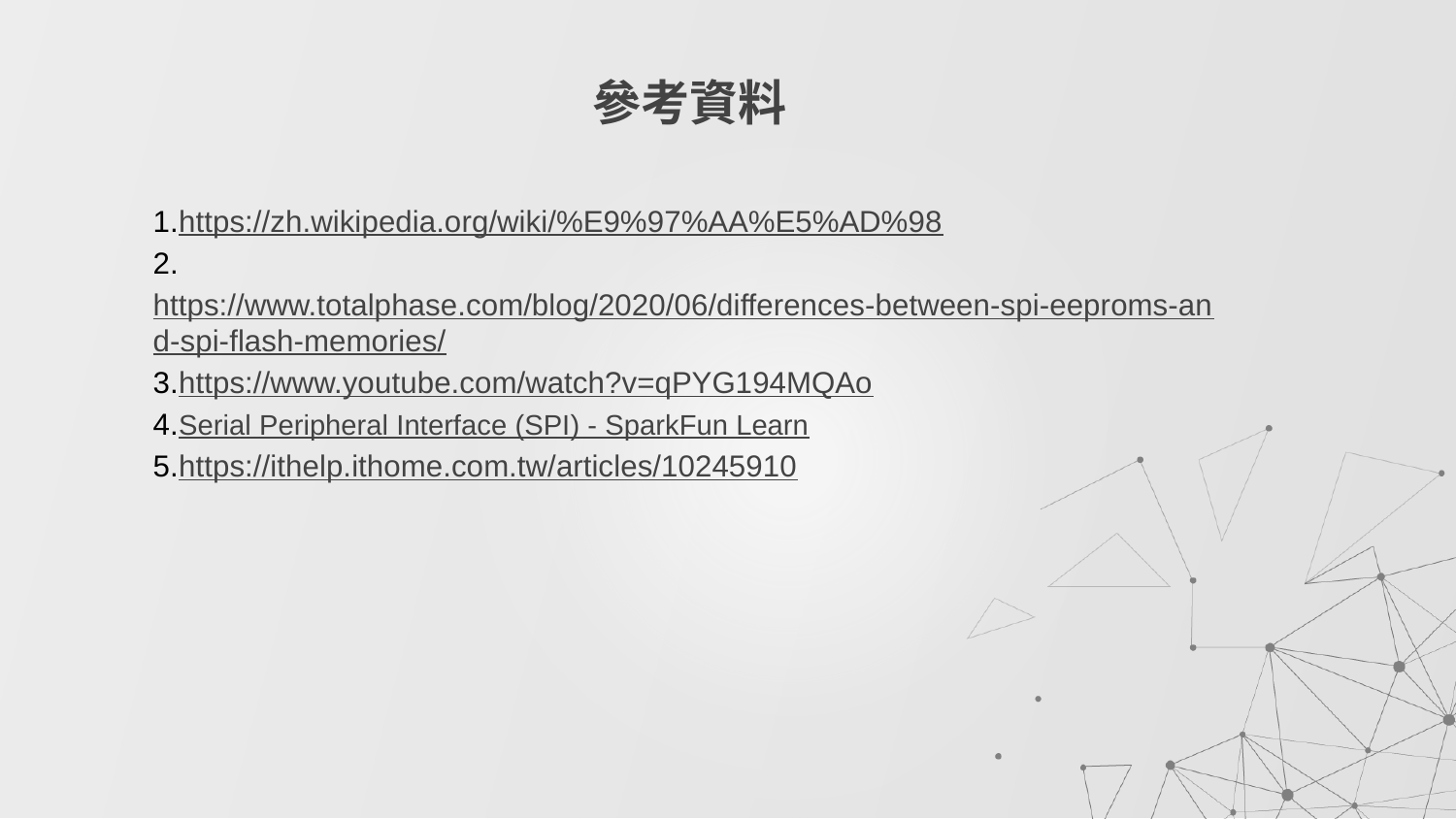

# 參考資料
1.https://zh.wikipedia.org/wiki/%E9%97%AA%E5%AD%98
2.https://www.totalphase.com/blog/2020/06/differences-between-spi-eeproms-and-spi-flash-memories/
3.https://www.youtube.com/watch?v=qPYG194MQAo
4.Serial Peripheral Interface (SPI) - SparkFun Learn
5.https://ithelp.ithome.com.tw/articles/10245910